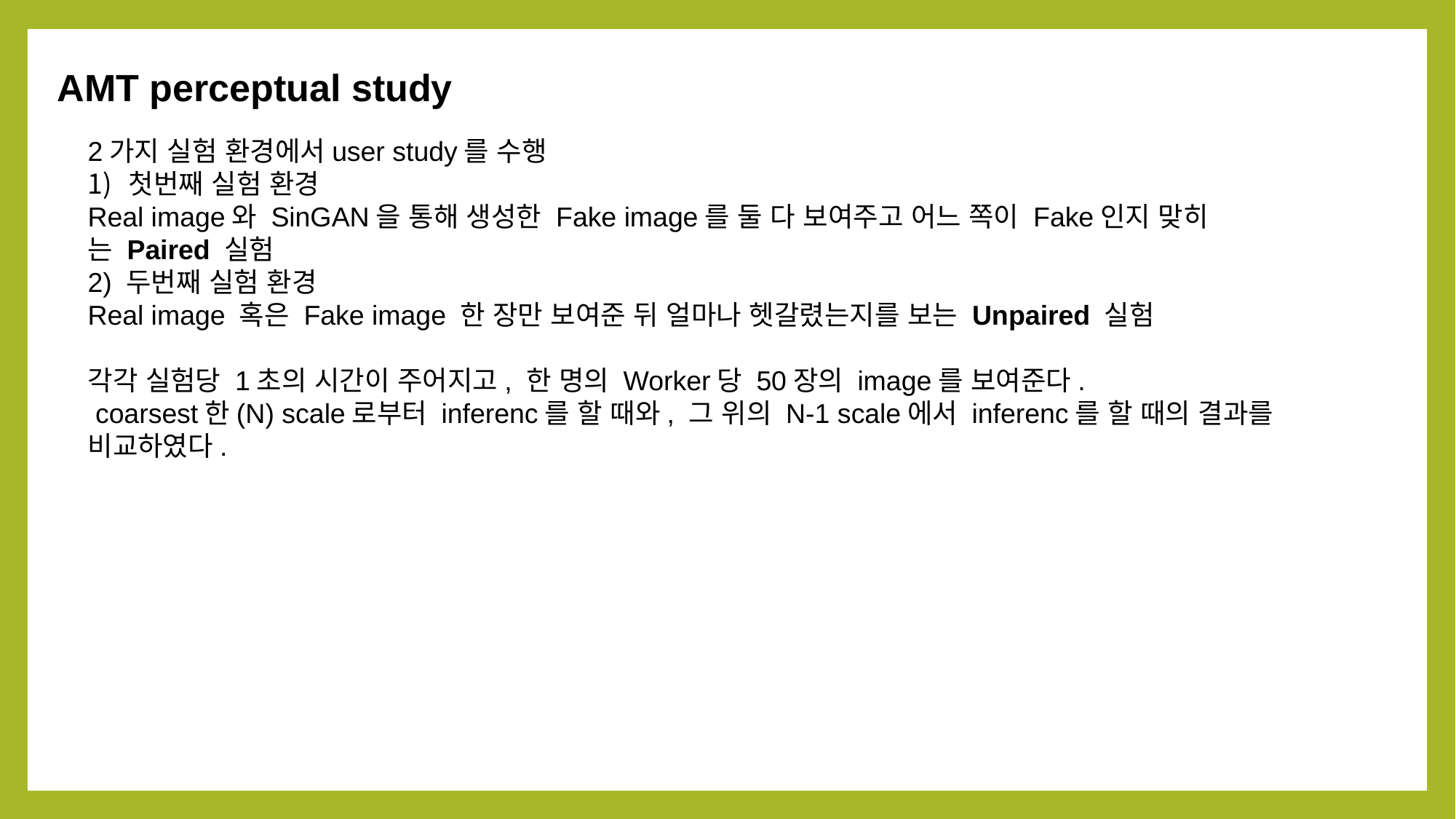

AMT perceptual study
2가지 실험 환경에서user study를 수행
첫번째 실험 환경
Real image와 SinGAN을 통해 생성한 Fake image를 둘 다 보여주고 어느 쪽이 Fake인지 맞히는 Paired 실험
2) 두번째 실험 환경
Real image 혹은 Fake image 한 장만 보여준 뒤 얼마나 헷갈렸는지를 보는 Unpaired 실험

각각 실험당 1초의 시간이 주어지고, 한 명의 Worker당 50장의 image를 보여준다.
 coarsest한(N) scale로부터 inferenc를 할 때와, 그 위의 N-1 scale에서 inferenc를 할 때의 결과를 비교하였다.